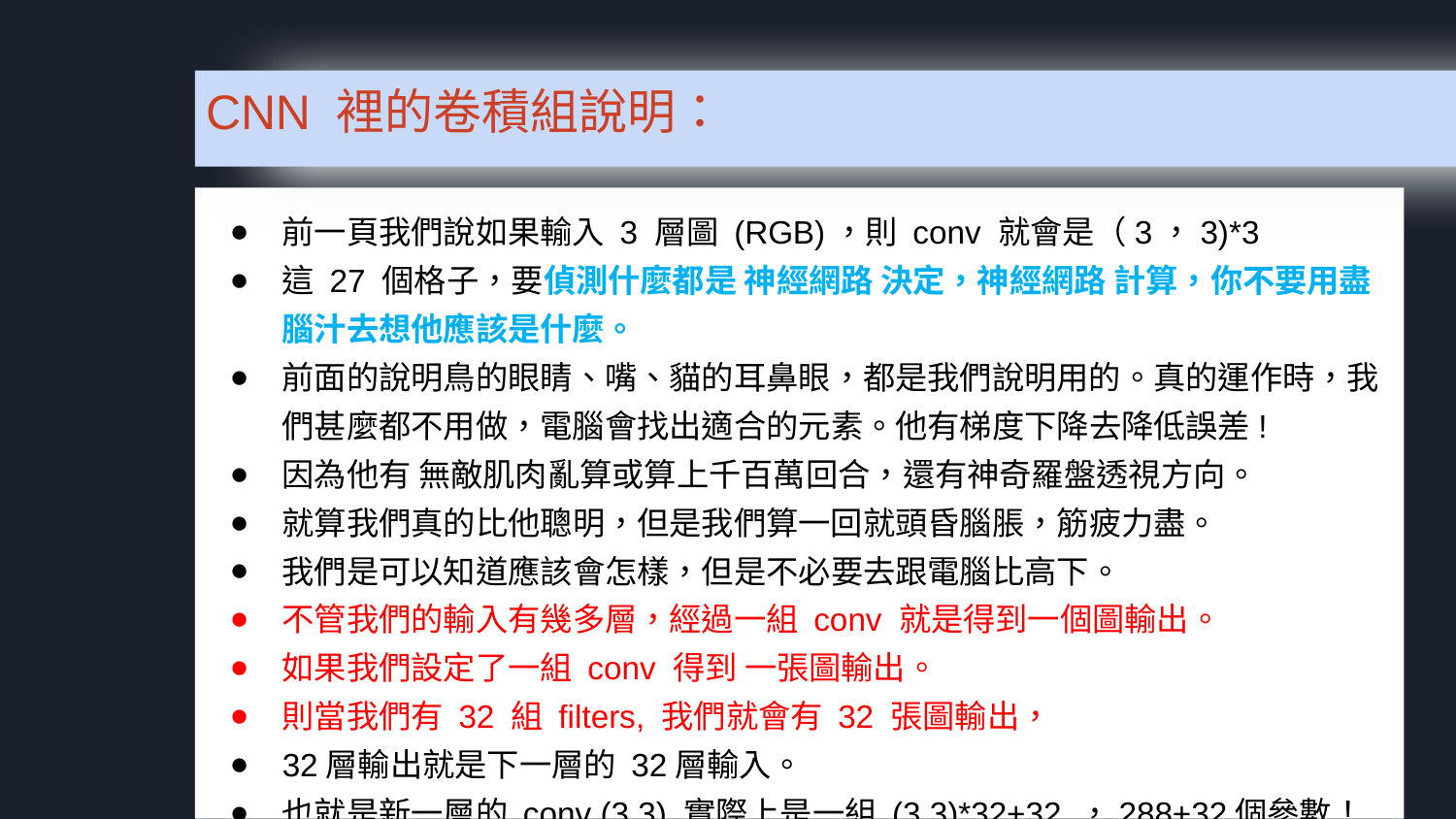

CNN 裡的卷積組說明：
前一頁我們說如果輸入 3 層圖 (RGB)，則 conv 就會是（3，3)*3
這 27 個格子，要偵測什麼都是 神經網路 決定，神經網路 計算，你不要用盡腦汁去想他應該是什麼。
前面的說明鳥的眼睛、嘴、貓的耳鼻眼，都是我們說明用的。真的運作時，我們甚麼都不用做，電腦會找出適合的元素。他有梯度下降去降低誤差!
因為他有 無敵肌肉亂算或算上千百萬回合，還有神奇羅盤透視方向。
就算我們真的比他聰明，但是我們算一回就頭昏腦脹，筋疲力盡。
我們是可以知道應該會怎樣，但是不必要去跟電腦比高下。
不管我們的輸入有幾多層，經過一組 conv 就是得到一個圖輸出。
如果我們設定了一組 conv 得到 一張圖輸出。
則當我們有 32 組 filters, 我們就會有 32 張圖輸出，
32層輸出就是下一層的 32層輸入。
也就是新一層的 conv (3,3) 實際上是一組 (3,3)*32+32 ，288+32個參數！